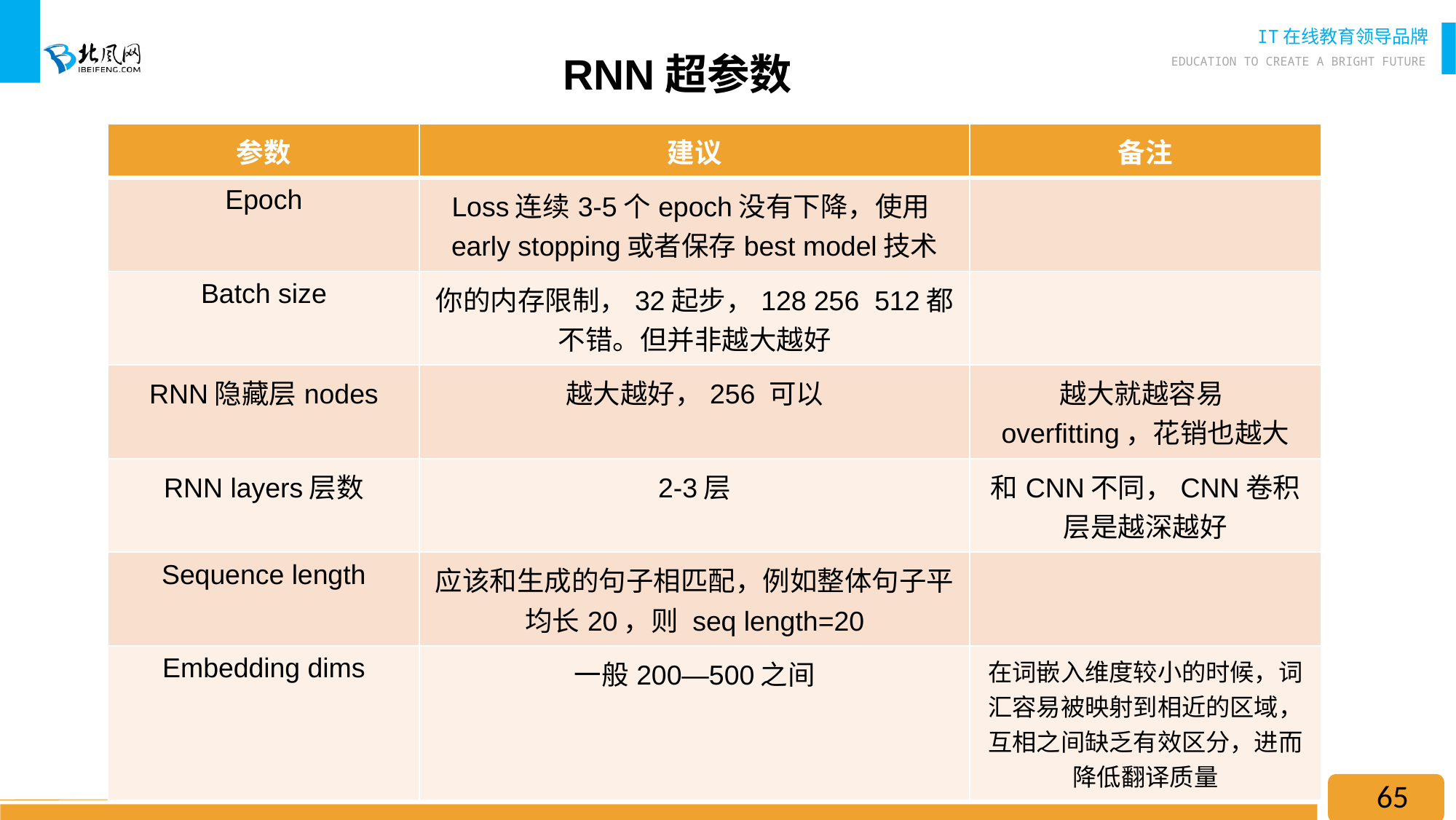

# RNN超参数
| 参数 | 建议 | 备注 |
| --- | --- | --- |
| Epoch | Loss连续3-5个epoch没有下降，使用early stopping或者保存best model技术 |  |
| Batch size | 你的内存限制，32起步，128 256 512都不错。但并非越大越好 |  |
| RNN隐藏层nodes | 越大越好，256 可以 | 越大就越容易overfitting，花销也越大 |
| RNN layers层数 | 2-3层 | 和CNN不同，CNN卷积层是越深越好 |
| Sequence length | 应该和生成的句子相匹配，例如整体句子平均长20，则 seq length=20 |  |
| Embedding dims | 一般200—500之间 | 在词嵌入维度较小的时候，词汇容易被映射到相近的区域，互相之间缺乏有效区分，进而降低翻译质量 |